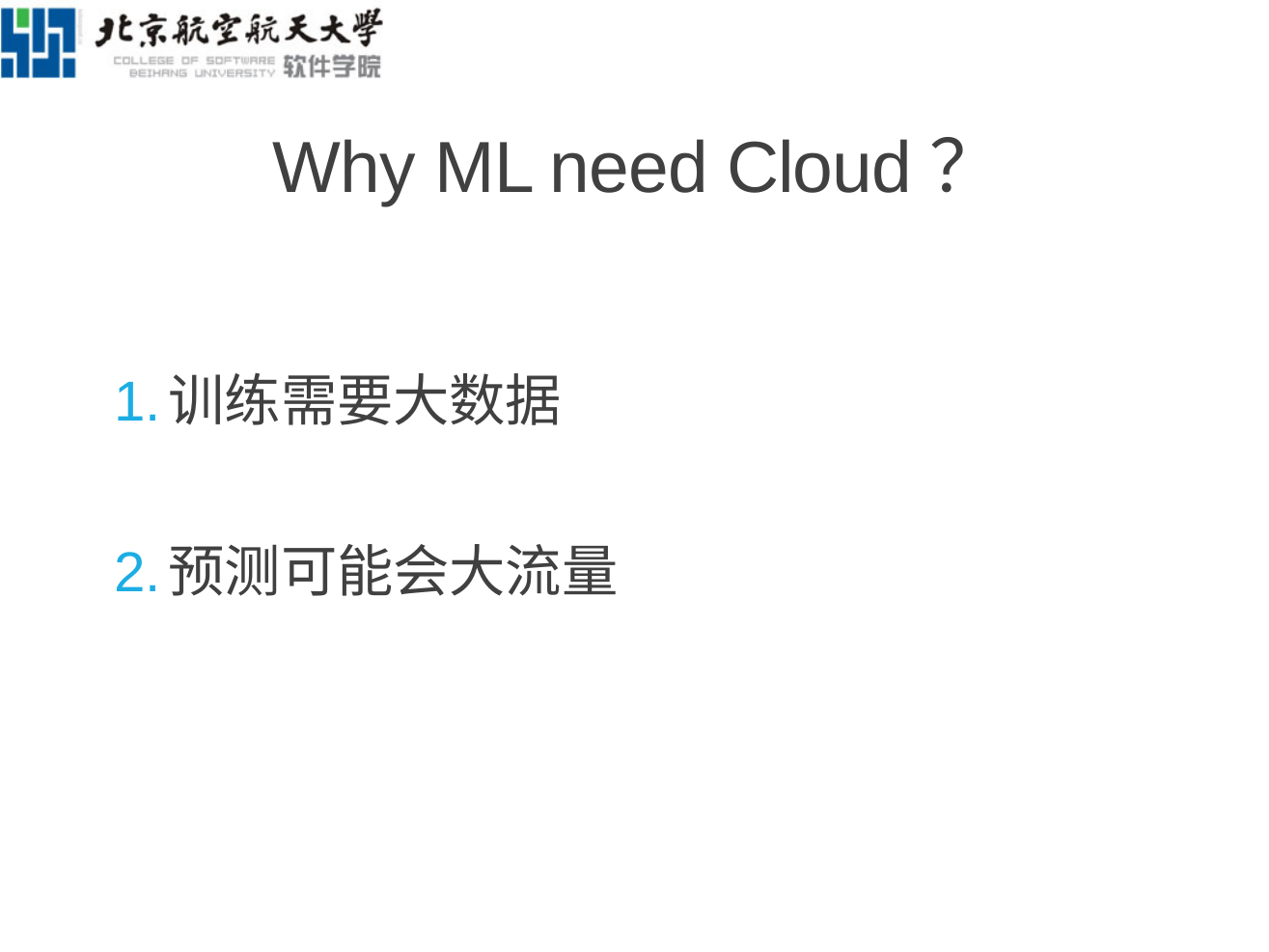

# Why ML need Cloud？

训练需要大数据

预测可能会大流量